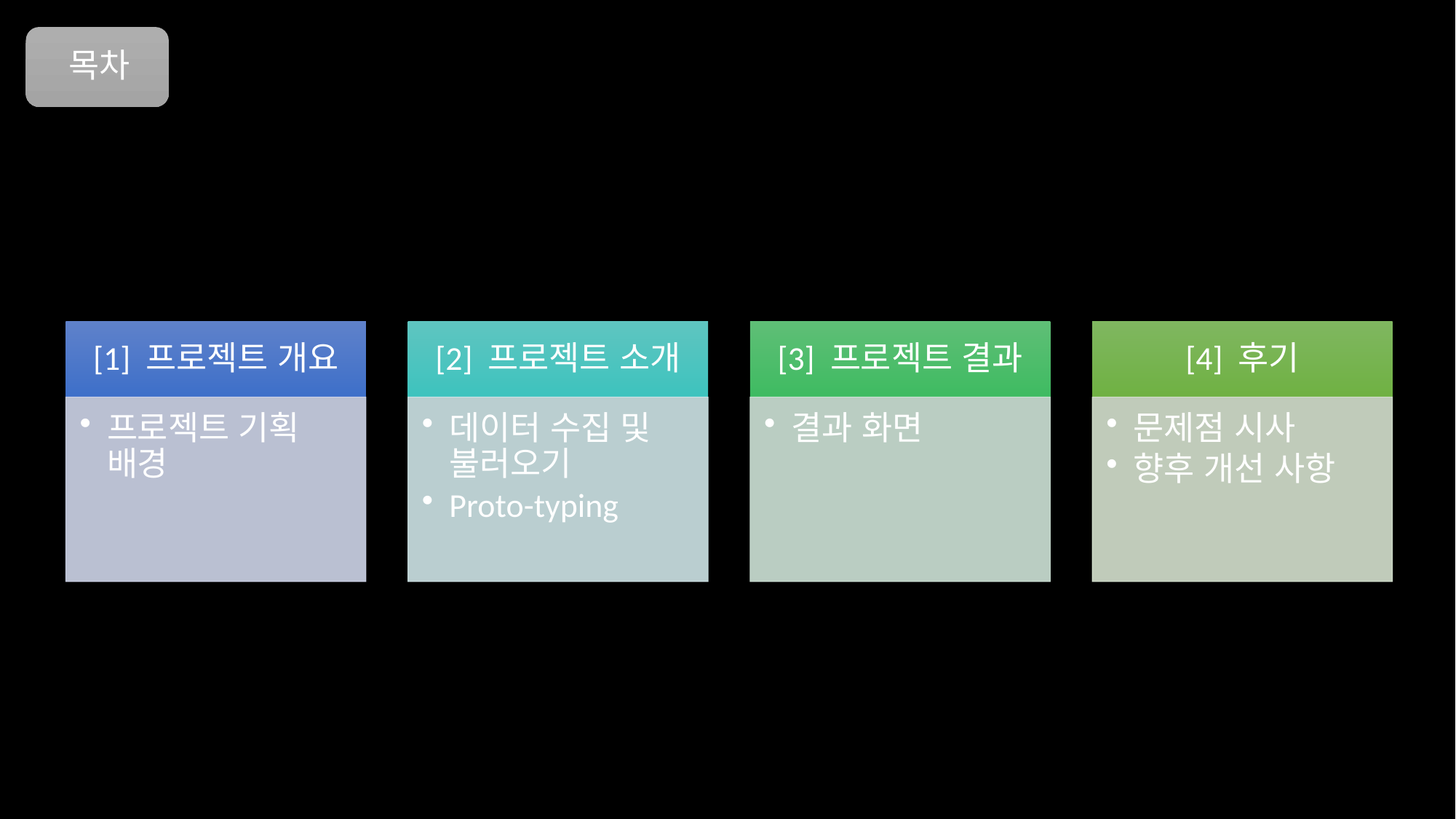

목차

[1] 프로젝트 개요
프로젝트 기획 배경
[2] 프로젝트 소개
데이터 수집 및 불러오기
Proto-typing
[3] 프로젝트 결과
결과 화면
[4] 후기
문제점 시사
향후 개선 사항